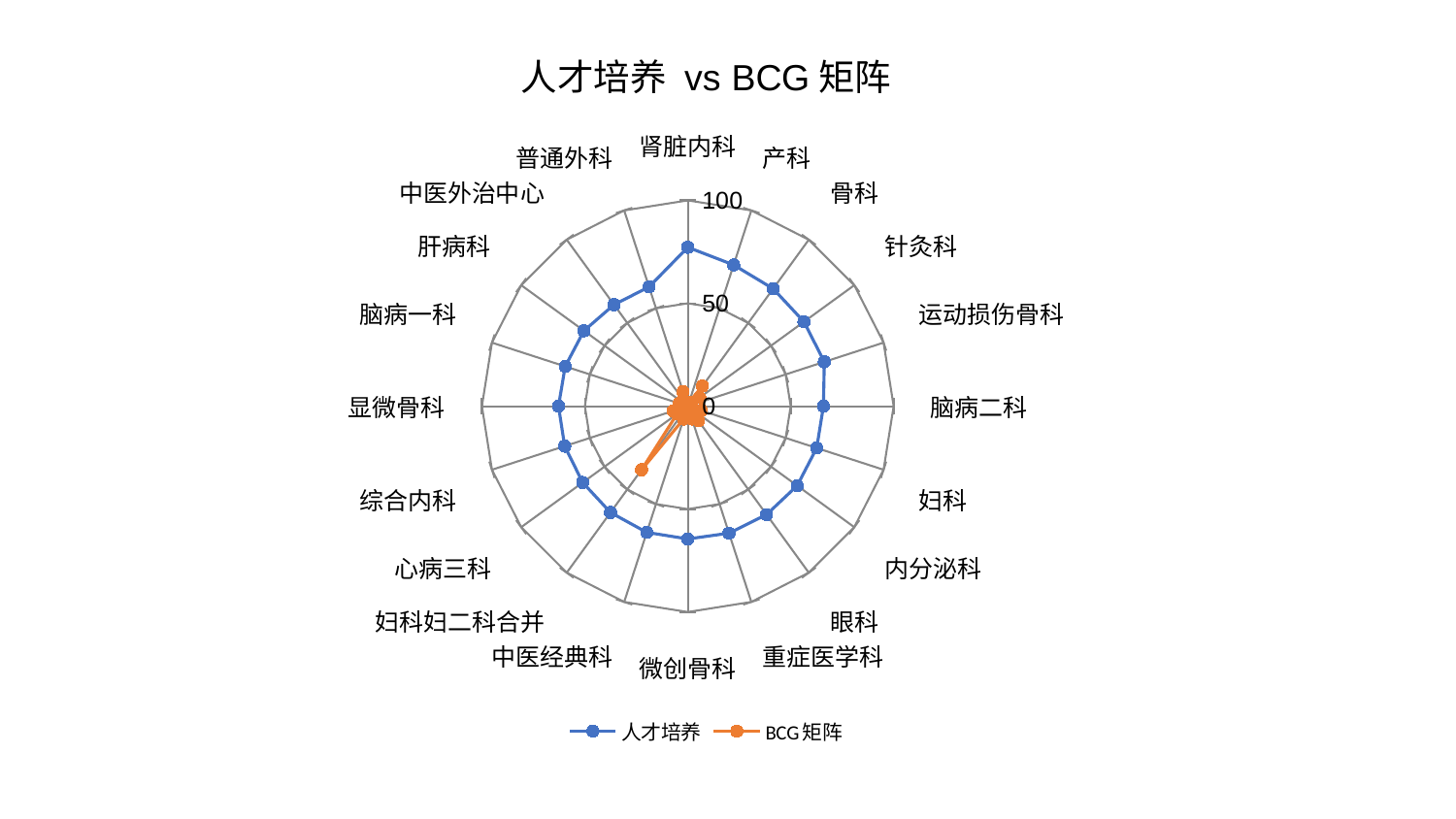

### Chart: 人才培养 vs BCG矩阵

| Category | 人才培养 | BCG矩阵 |
|---|---|---|
| 肾脏内科 | 77.20638297849611 | 1.971722290735528 |
| 产科 | 72.16720718812475 | 1.9570067699306153 |
| 骨科 | 70.57291016743956 | 12.08023704390662 |
| 针灸科 | 69.7675589166502 | 7.1546519370196915 |
| 运动损伤骨科 | 69.75122554811952 | 1.4992732187282385 |
| 脑病二科 | 65.91367109105393 | 1.8234671527604909 |
| 妇科 | 65.84851364891658 | 6.8743936036629405 |
| 内分泌科 | 65.7033658383025 | 1.9581107958922102 |
| 眼科 | 65.12424414170617 | 8.778440667259513 |
| 重症医学科 | 64.88834422095063 | 6.531302989884557 |
| 微创骨科 | 64.51346262792462 | 4.398580592626163 |
| 中医经典科 | 64.46152830264931 | 6.557140332661335 |
| 妇科妇二科合并 | 63.860196689818615 | 38.200443941197506 |
| 心病三科 | 63.1061276958637 | 6.369598894708835 |
| 综合内科 | 62.86781755997959 | 7.413337503231625 |
| 显微骨科 | 62.7952994760746 | 4.253756805456658 |
| 脑病一科 | 62.58991034184563 | 4.287357657953661 |
| 肝病科 | 62.345356533663384 | 3.604016563888476 |
| 中医外治中心 | 60.96463526596043 | 2.6646302735262575 |
| 普通外科 | 60.93069875161073 | 7.437758588095189 |
91